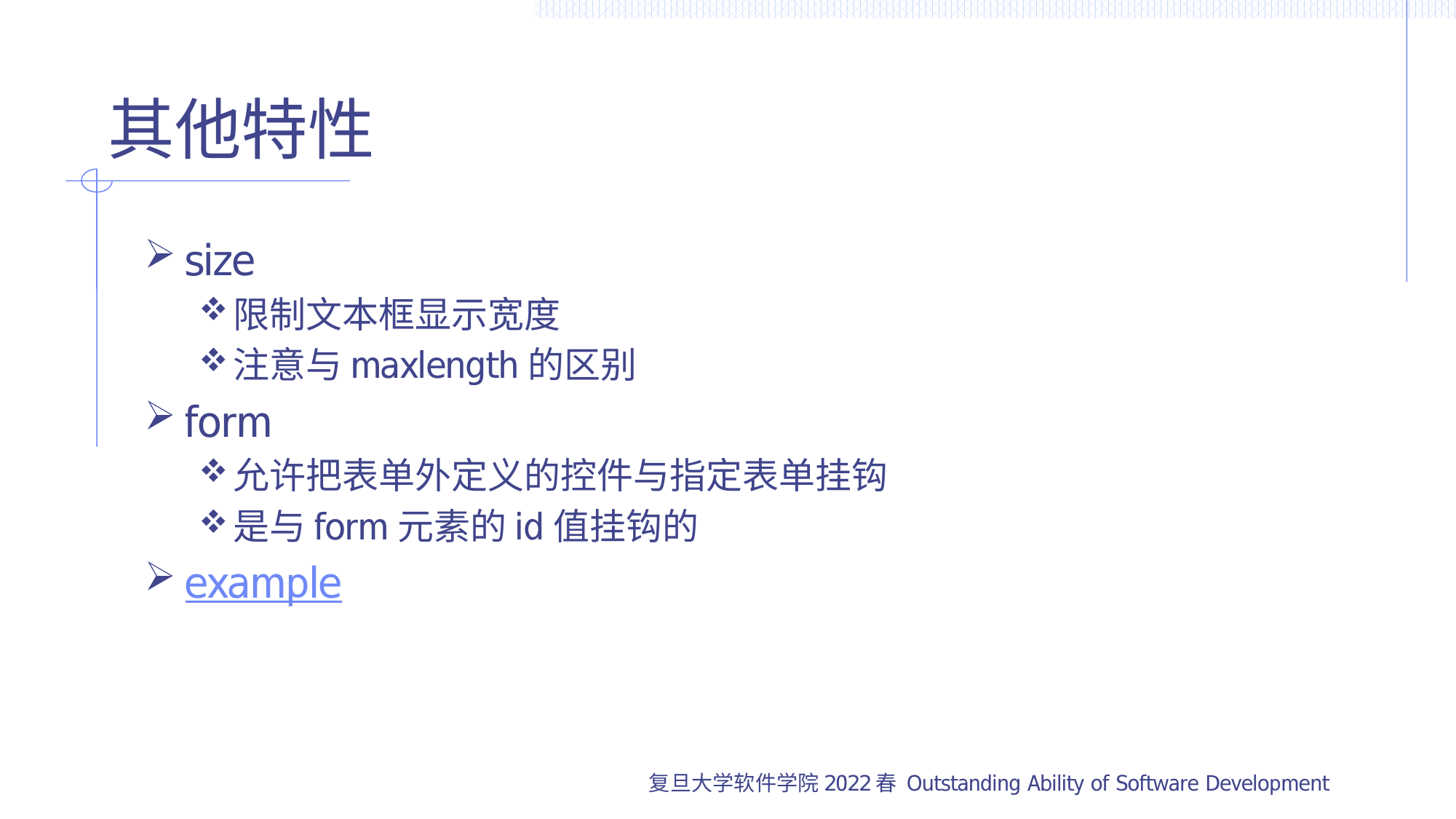

# 其他特性
size
限制文本框显示宽度
注意与maxlength的区别
form
允许把表单外定义的控件与指定表单挂钩
是与form元素的id值挂钩的
example